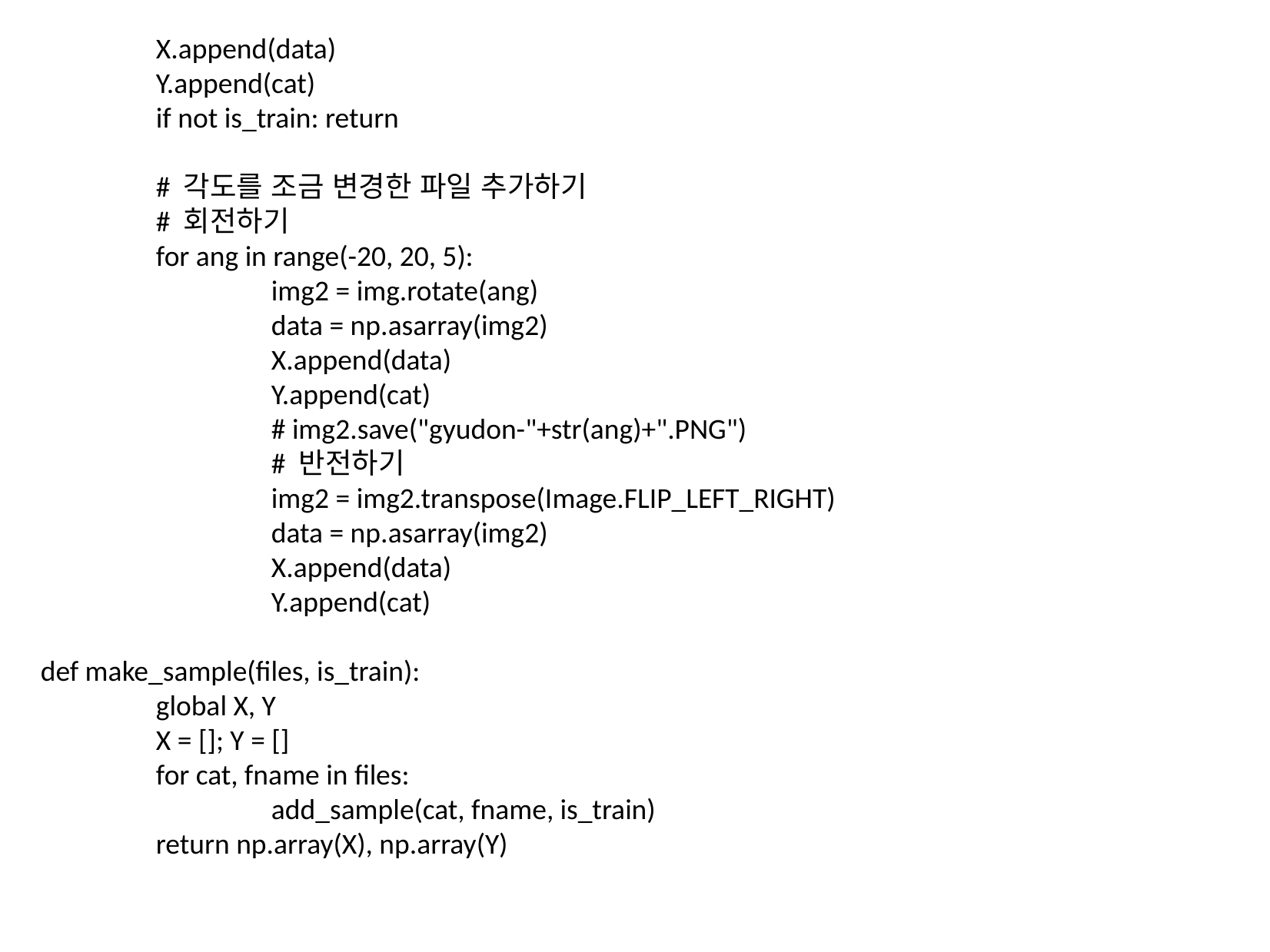

X.append(data)
	Y.append(cat)
	if not is_train: return

	# 각도를 조금 변경한 파일 추가하기
	# 회전하기
	for ang in range(-20, 20, 5):
		img2 = img.rotate(ang)
		data = np.asarray(img2)
		X.append(data)
		Y.append(cat)
		# img2.save("gyudon-"+str(ang)+".PNG")
		# 반전하기
		img2 = img2.transpose(Image.FLIP_LEFT_RIGHT)
		data = np.asarray(img2)
		X.append(data)
		Y.append(cat)

def make_sample(files, is_train):
	global X, Y
	X = []; Y = []
	for cat, fname in files:
		add_sample(cat, fname, is_train)
	return np.array(X), np.array(Y)